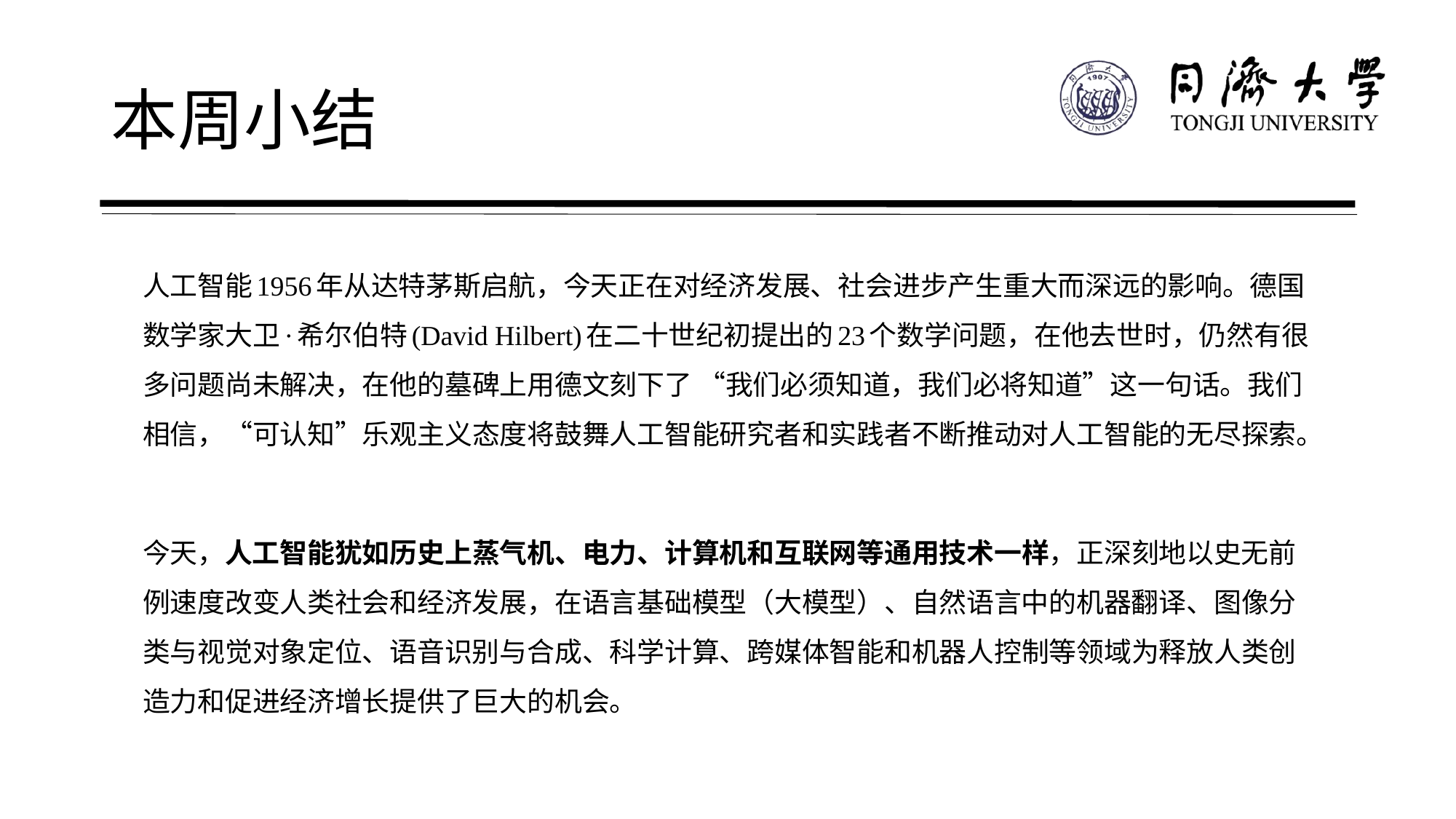

# 本周小结
人工智能1956年从达特茅斯启航，今天正在对经济发展、社会进步产生重大而深远的影响。德国数学家大卫·希尔伯特(David Hilbert)在二十世纪初提出的23个数学问题，在他去世时，仍然有很多问题尚未解决，在他的墓碑上用德文刻下了 “我们必须知道，我们必将知道”这一句话。我们相信，“可认知”乐观主义态度将鼓舞人工智能研究者和实践者不断推动对人工智能的无尽探索。

今天，人工智能犹如历史上蒸气机、电力、计算机和互联网等通用技术一样，正深刻地以史无前例速度改变人类社会和经济发展，在语言基础模型（大模型）、自然语言中的机器翻译、图像分类与视觉对象定位、语音识别与合成、科学计算、跨媒体智能和机器人控制等领域为释放人类创造力和促进经济增长提供了巨大的机会。